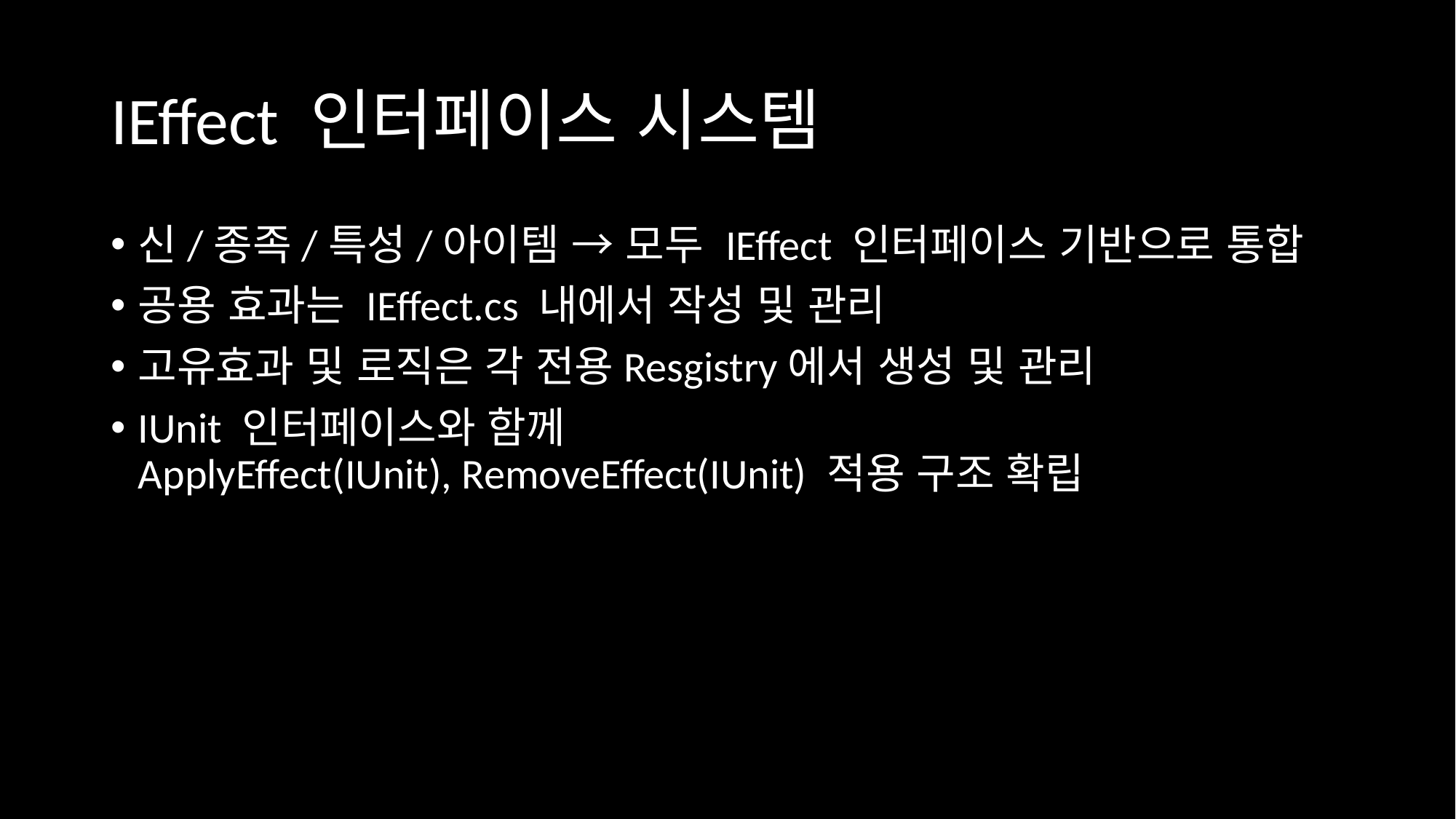

# IEffect 인터페이스 시스템
신/종족/특성/아이템 → 모두 IEffect 인터페이스 기반으로 통합
공용 효과는 IEffect.cs 내에서 작성 및 관리
고유효과 및 로직은 각 전용Resgistry에서 생성 및 관리
IUnit 인터페이스와 함께
ApplyEffect(IUnit), RemoveEffect(IUnit) 적용 구조 확립